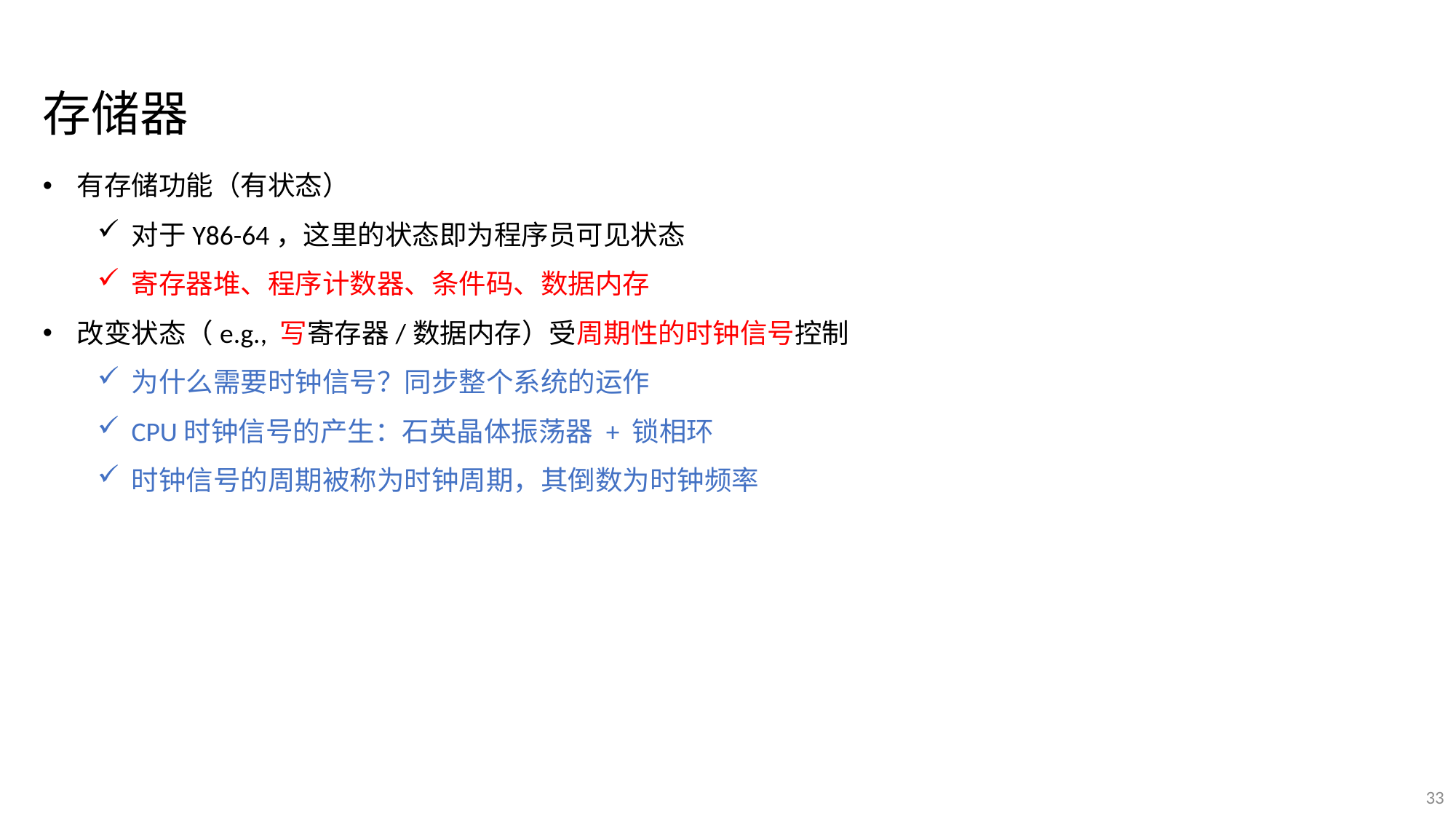

存储器
有存储功能（有状态）
对于Y86-64，这里的状态即为程序员可见状态
寄存器堆、程序计数器、条件码、数据内存
改变状态（e.g., 写寄存器/数据内存）受周期性的时钟信号控制
为什么需要时钟信号？同步整个系统的运作
CPU时钟信号的产生：石英晶体振荡器 + 锁相环
时钟信号的周期被称为时钟周期，其倒数为时钟频率
33